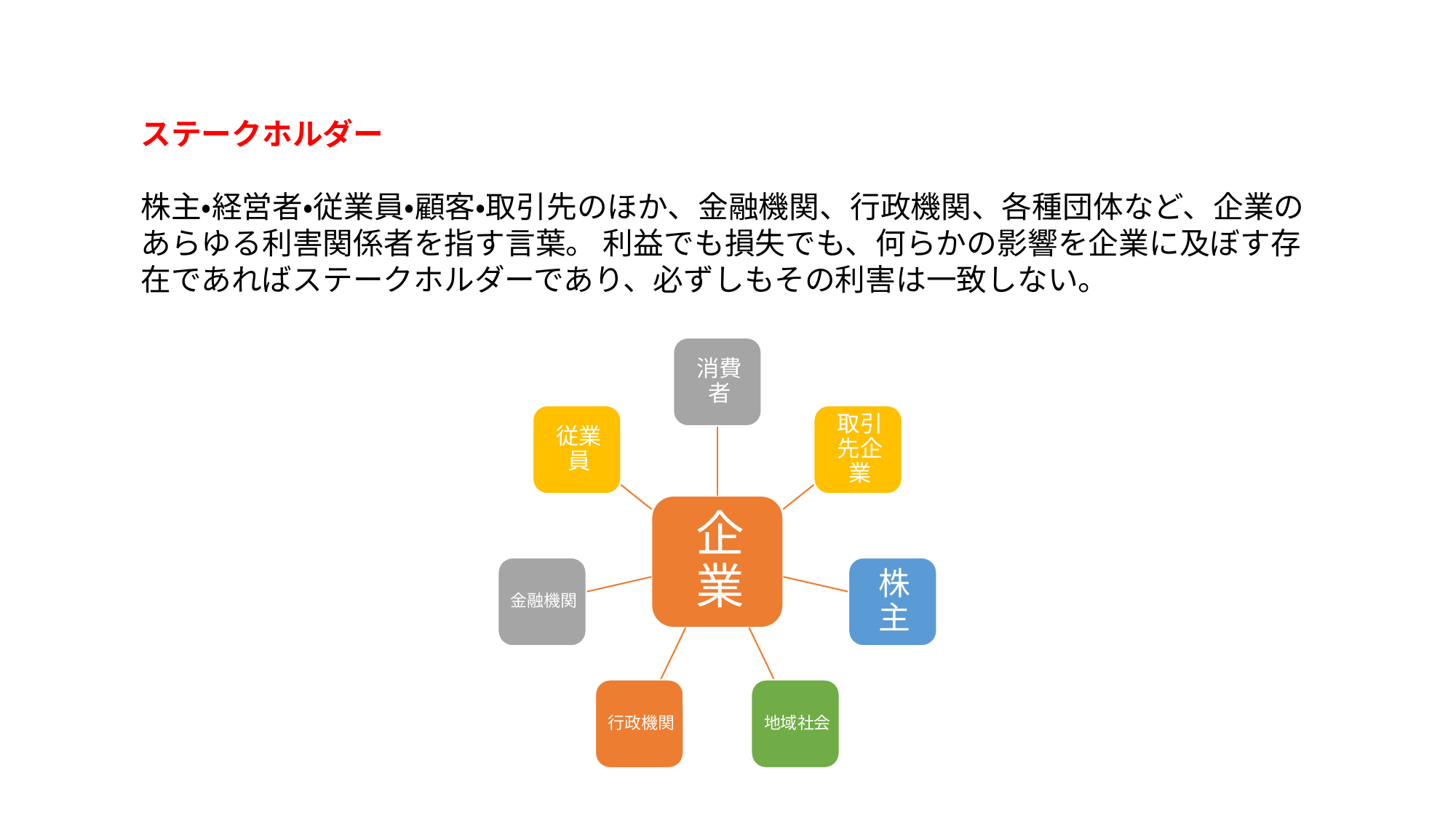

ステークホルダー

株主・経営者・従業員・顧客・取引先のほか、金融機関、行政機関、各種団体など、企業のあらゆる利害関係者を指す言葉。 利益でも損失でも、何らかの影響を企業に及ぼす存在であればステークホルダーであり、必ずしもその利害は一致しない。
企業
消費者
取引先企業
株主
地域社会
行政機関
金融機関
従業員